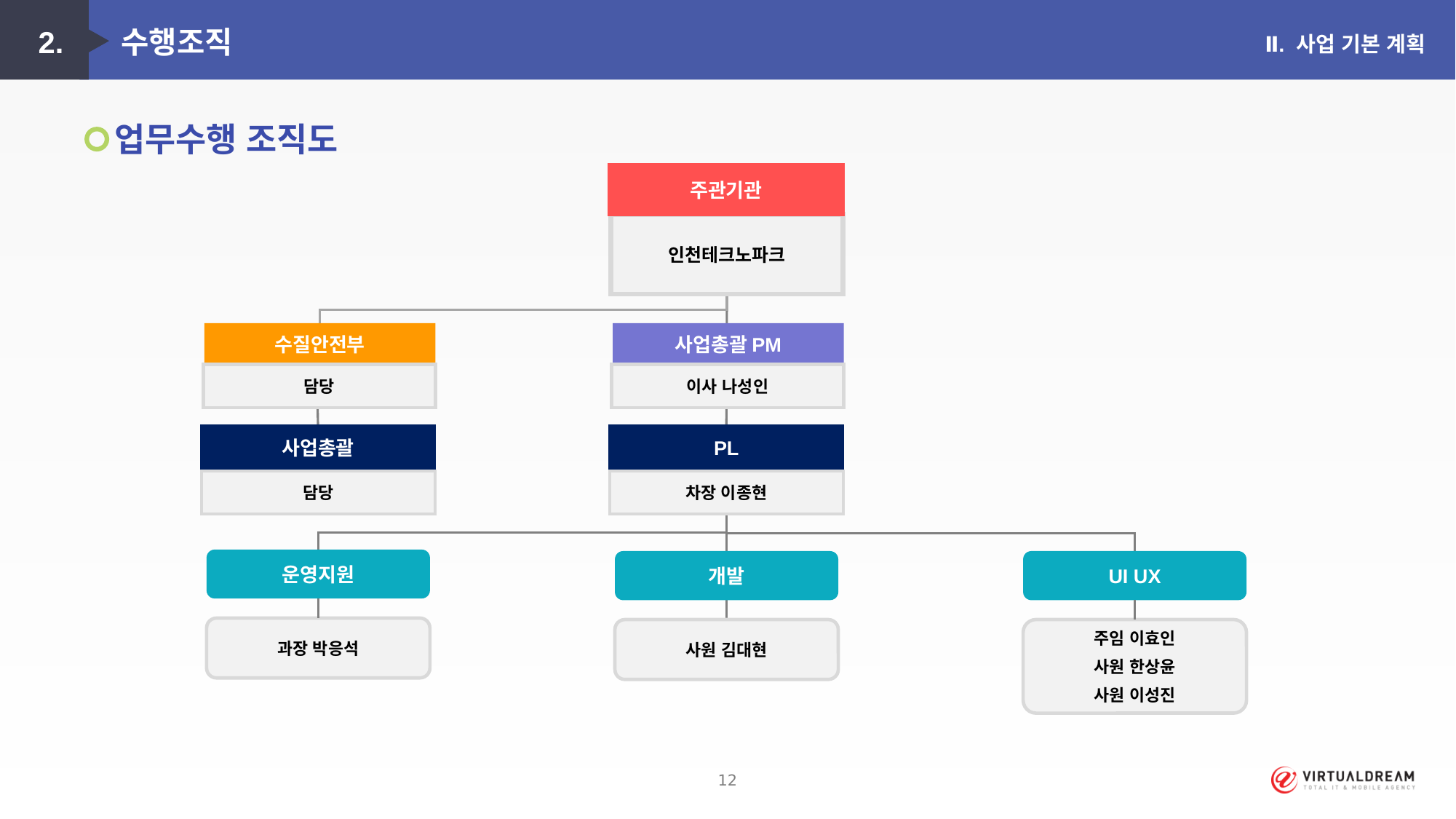

2.      수행조직
Ⅱ. 사업 기본 계획
업무수행 조직도

주관기관
인천테크노파크
수질안전부
담당
사업총괄
담당
사업총괄PM
이사 나성인
PL
차장 이종현
운영지원
개발
UI UX
과장 박응석
사원 김대현
주임 이효인
사원 한상윤
사원 이성진